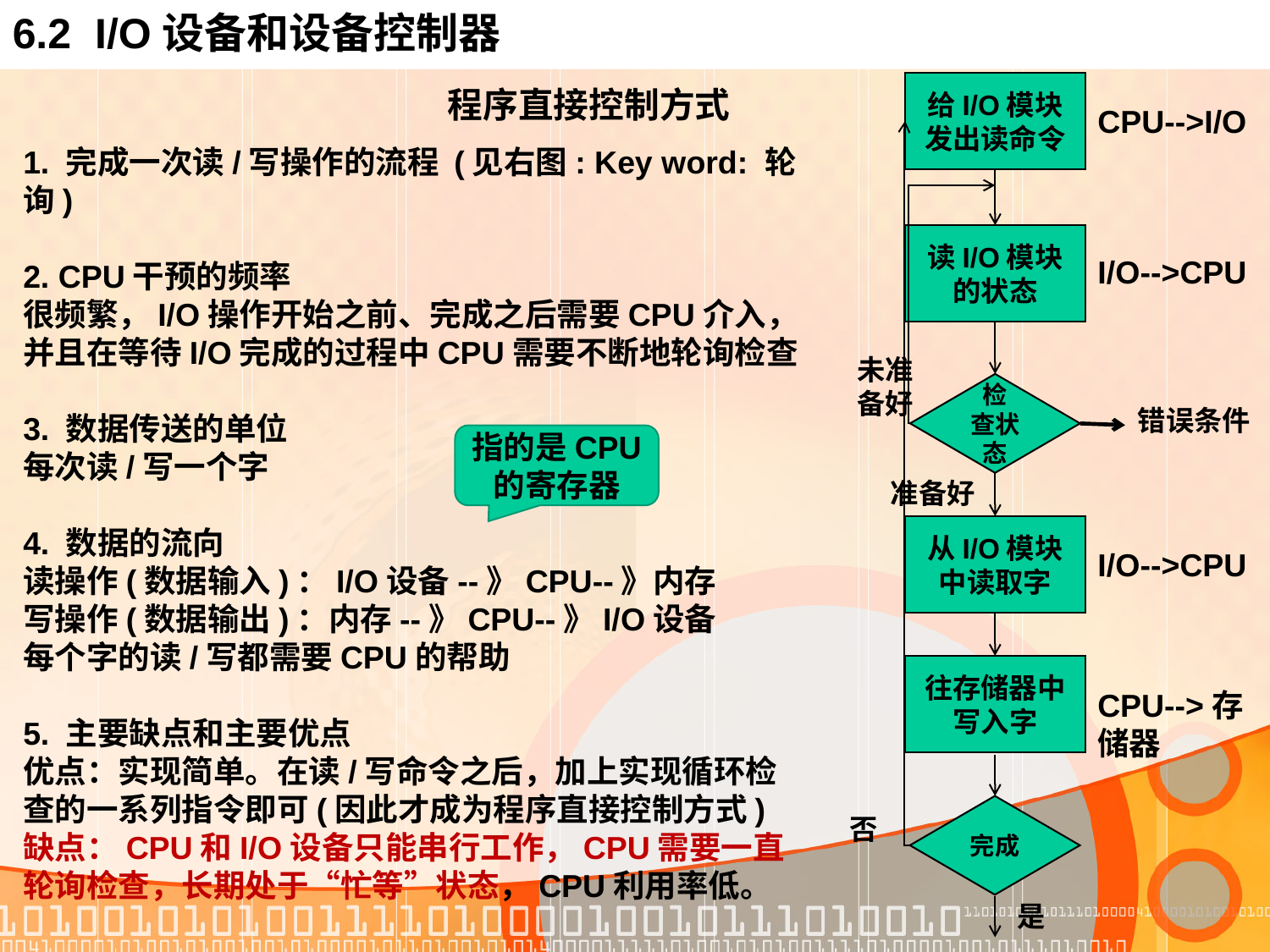

# 6.2  I/O设备和设备控制器
给I/O模块发出读命令
程序直接控制方式
CPU-->I/O
1. 完成一次读/写操作的流程 (见右图: Key word: 轮询)

2. CPU干预的频率
很频繁，I/O操作开始之前、完成之后需要CPU介入，并且在等待I/O完成的过程中CPU需要不断地轮询检查

3. 数据传送的单位
每次读/写一个字

4. 数据的流向
读操作(数据输入)：I/O设备--》CPU--》内存
写操作(数据输出)：内存--》CPU--》I/O设备
每个字的读/写都需要CPU的帮助

5. 主要缺点和主要优点
优点：实现简单。在读/写命令之后，加上实现循环检查的一系列指令即可(因此才成为程序直接控制方式)
缺点：CPU和I/O设备只能串行工作，CPU需要一直轮询检查，长期处于“忙等”状态，CPU利用率低。
读I/O模块的状态
I/O-->CPU
未准备好
检
查状态
错误条件
指的是CPU
的寄存器
准备好
从I/O模块中读取字
I/O-->CPU
往存储器中写入字
CPU-->存储器
完成
否
是